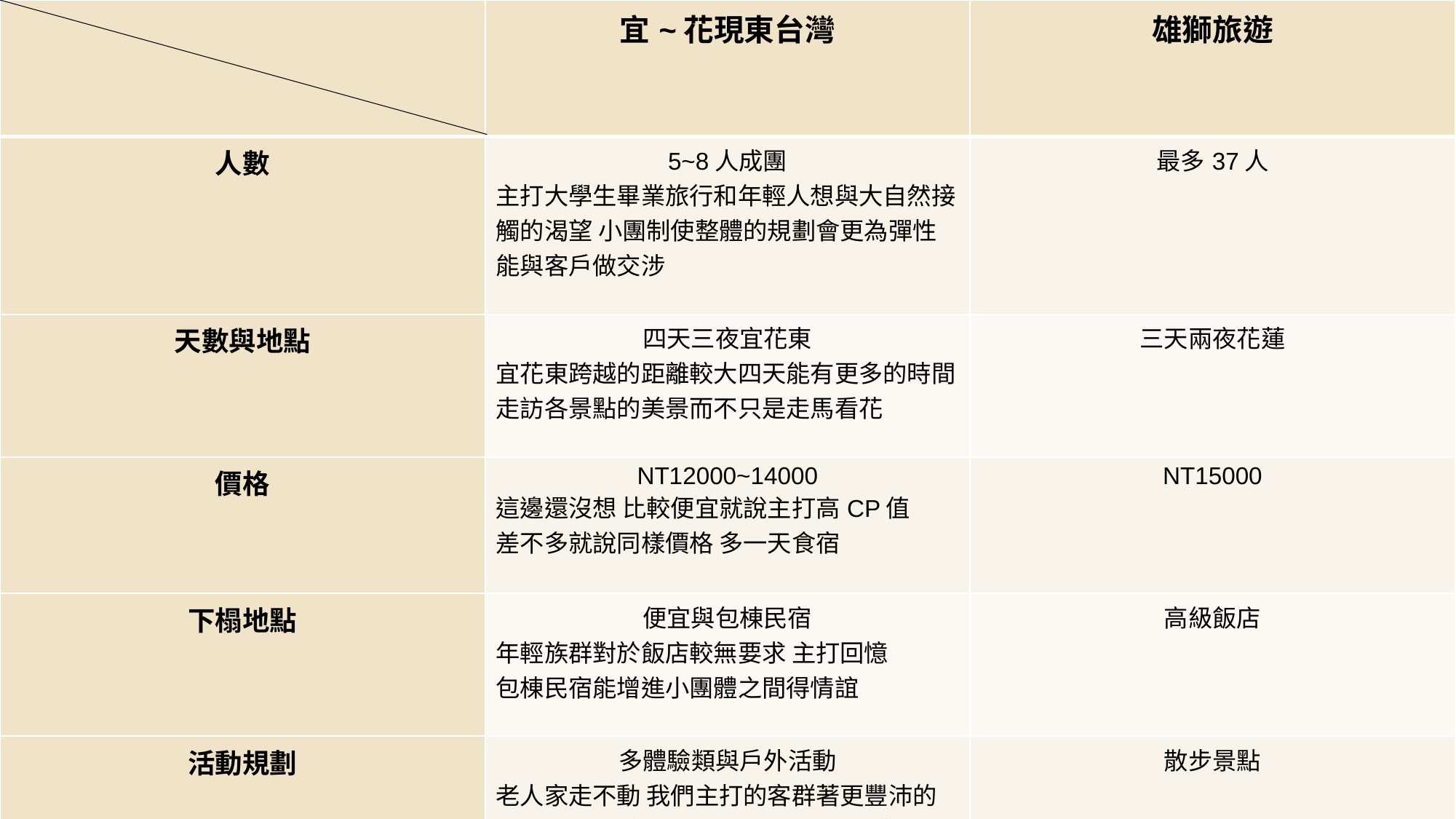

|  | 宜~花現東台灣 | 雄獅旅遊 |
| --- | --- | --- |
| 人數 | 5~8人成團 主打大學生畢業旅行和年輕人想與大自然接觸的渴望 小團制使整體的規劃會更為彈性能與客戶做交涉 | 最多37人 |
| 天數與地點 | 四天三夜宜花東 宜花東跨越的距離較大四天能有更多的時間走訪各景點的美景而不只是走馬看花 | 三天兩夜花蓮 |
| 價格 | NT12000~14000 這邊還沒想 比較便宜就說主打高CP值 差不多就說同樣價格 多一天食宿 | NT15000 |
| 下榻地點 | 便宜與包棟民宿 年輕族群對於飯店較無要求 主打回憶 包棟民宿能增進小團體之間得情誼 | 高級飯店 |
| 活動規劃 | 多體驗類與戶外活動 老人家走不動 我們主打的客群著更豐沛的體力 在活動方面 排的較滿且多為體驗或年輕活動 | 散步景點 |